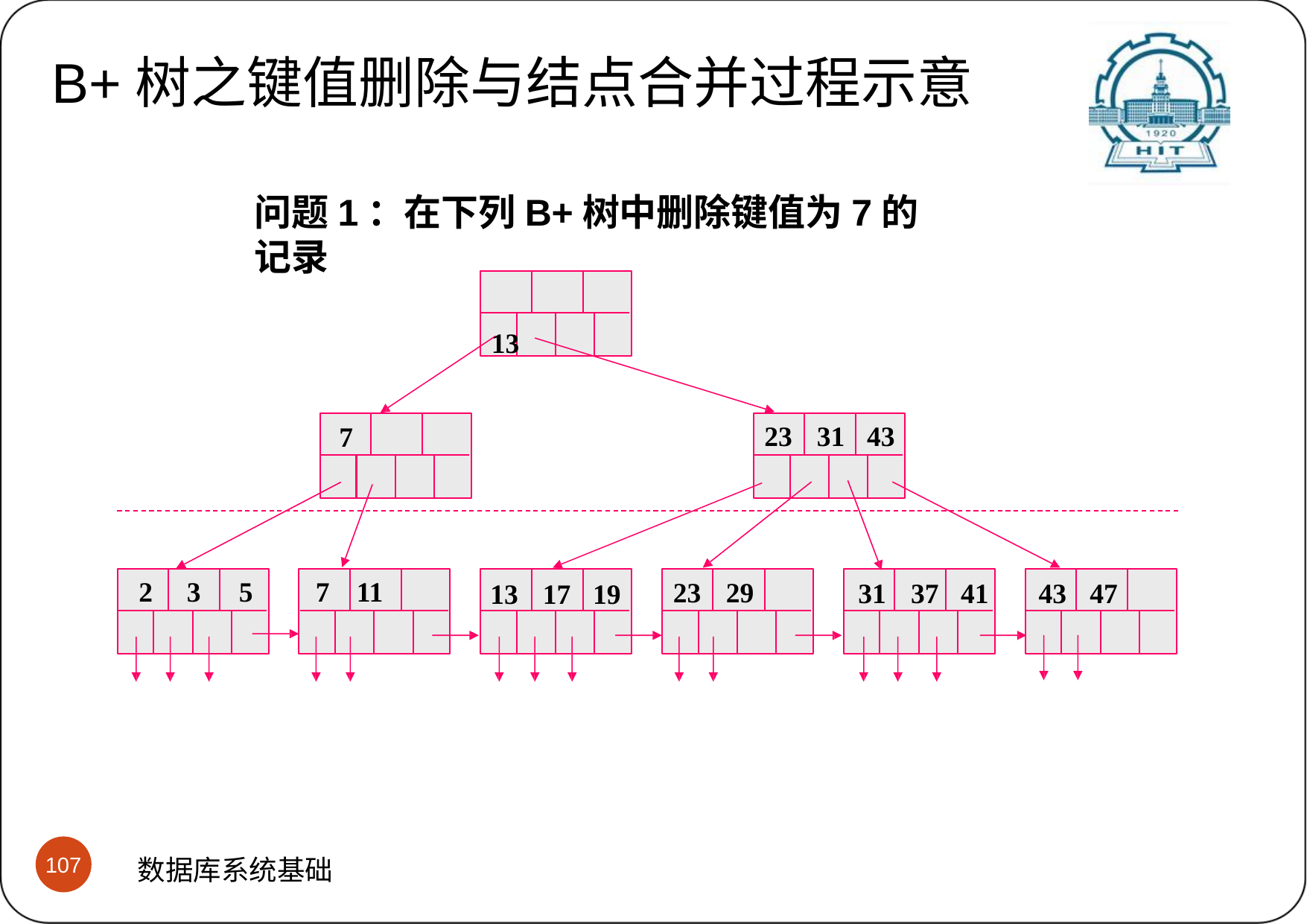

B+树之键值删除与结点合并过程示意
# B+树之键值删除与结点合并过程示意 (1)问题
问题1：在下列B+树中删除键值为7的记录

13

23	31	43
7

2	3	5
7	11
23	29
31	37	41	43	47
13	17	19